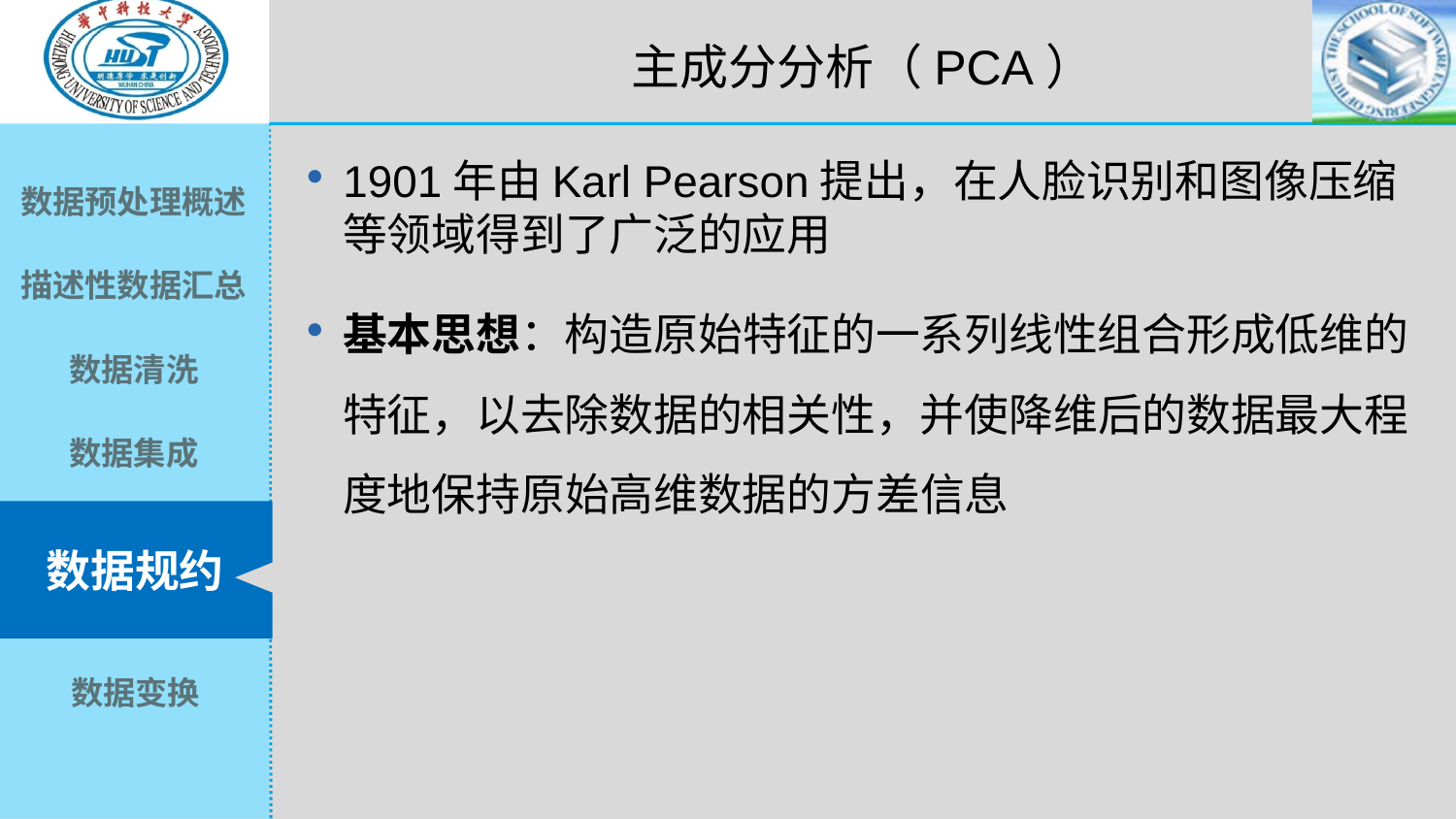

主成分分析（PCA）
1901年由Karl Pearson提出，在人脸识别和图像压缩等领域得到了广泛的应用
基本思想：构造原始特征的一系列线性组合形成低维的特征，以去除数据的相关性，并使降维后的数据最大程度地保持原始高维数据的方差信息